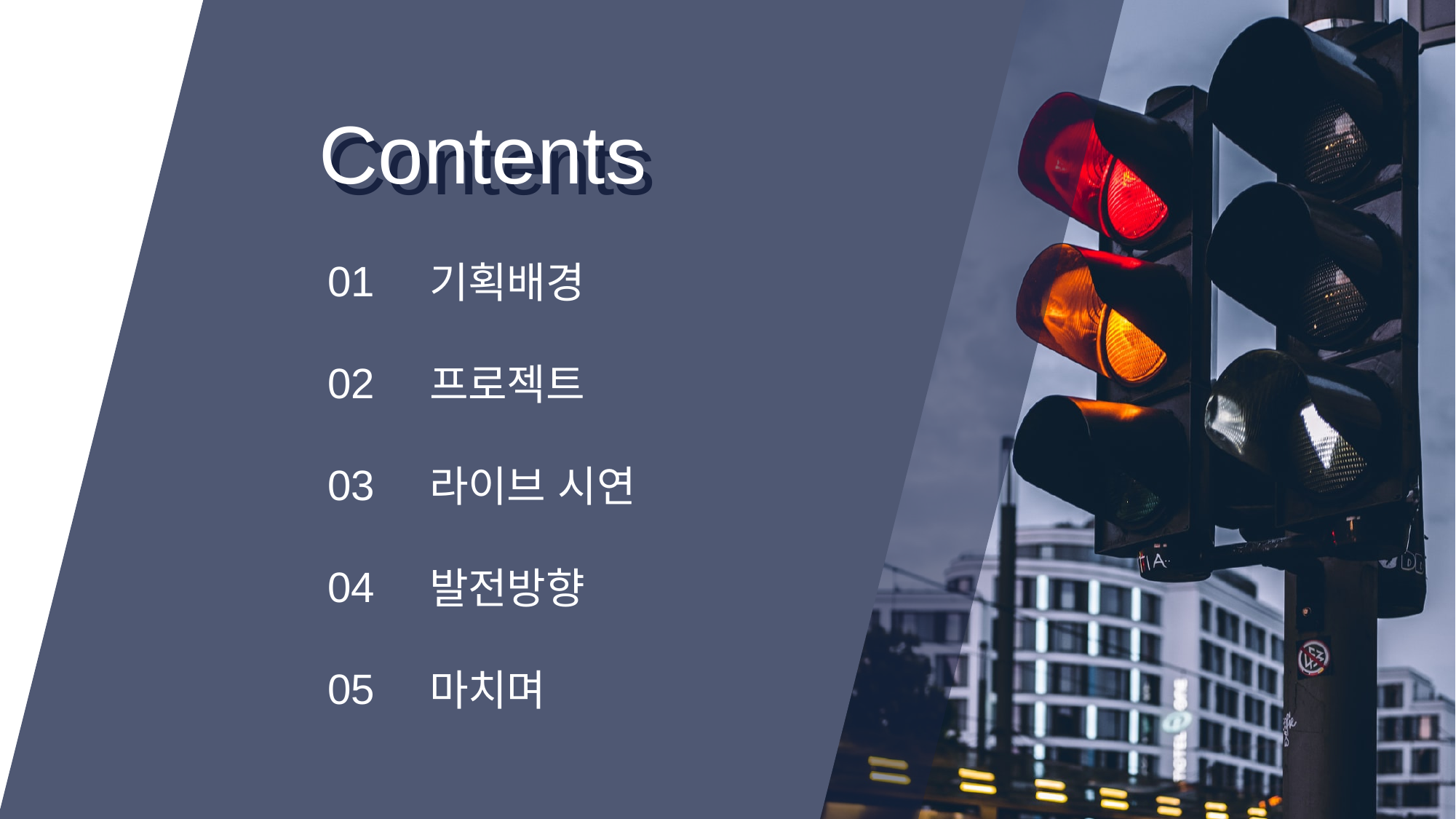

Contents
Contents
01

02

03

04

05
기획배경

프로젝트

라이브 시연

발전방향

마치며